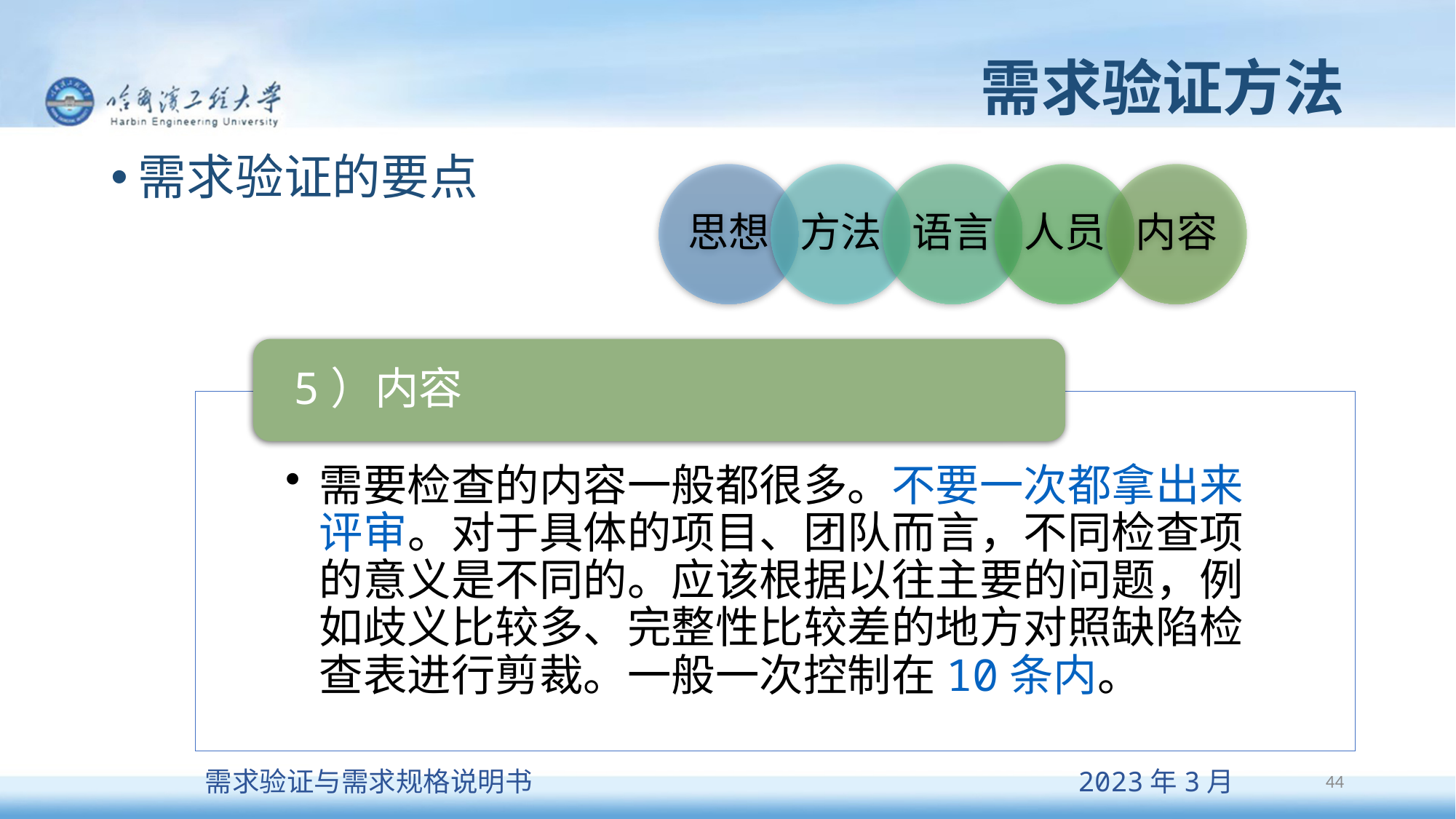

# 需求验证方法
思想
方法
语言
人员
内容
需求验证的要点
需要检查的内容一般都很多。不要一次都拿出来评审。对于具体的项目、团队而言，不同检查项的意义是不同的。应该根据以往主要的问题，例如歧义比较多、完整性比较差的地方对照缺陷检查表进行剪裁。一般一次控制在10条内。
5）内容
44